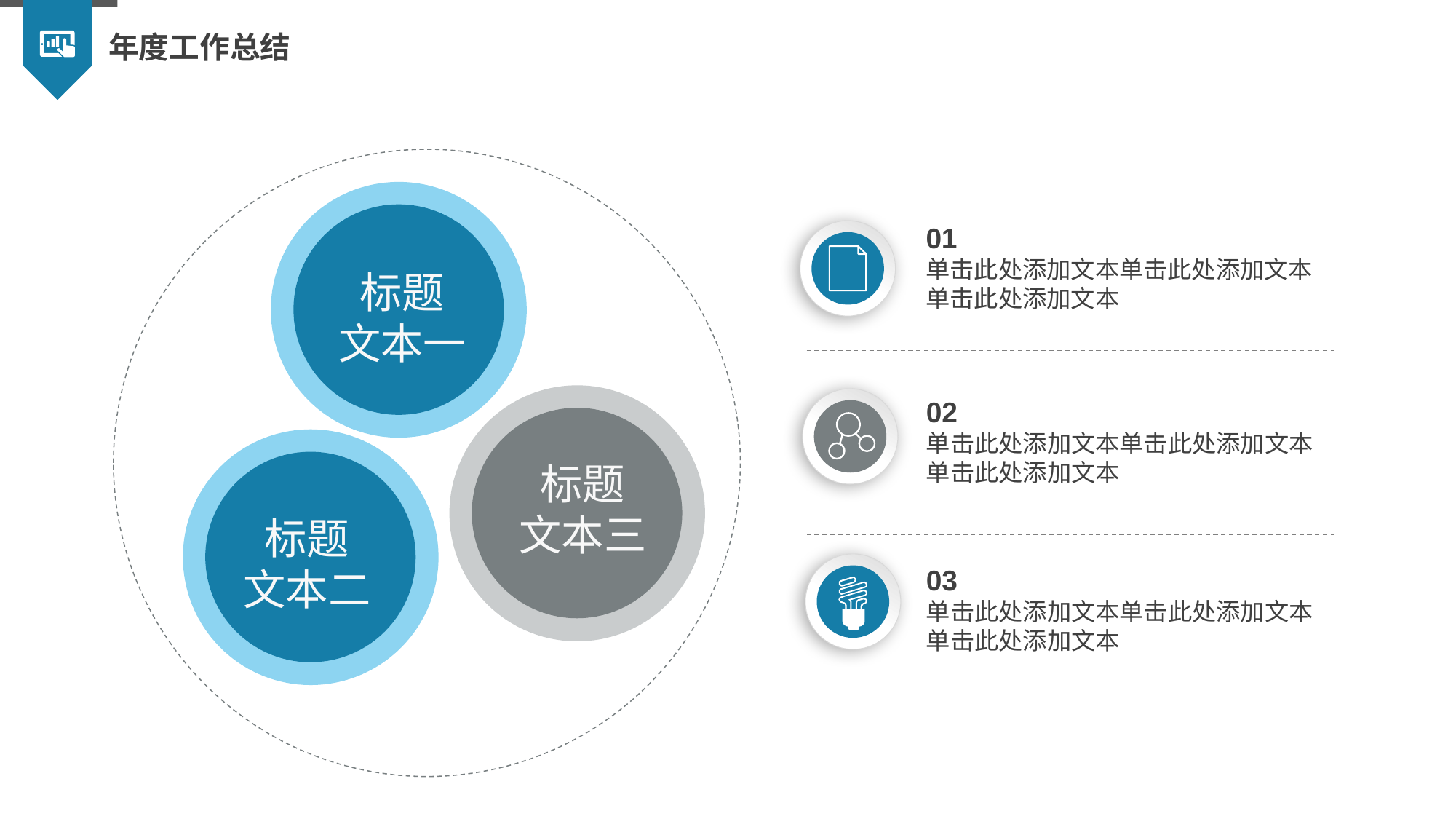

01
单击此处添加文本单击此处添加文本
单击此处添加文本

标题
文本一

02
单击此处添加文本单击此处添加文本
单击此处添加文本

标题
文本三

标题
文本二

03
单击此处添加文本单击此处添加文本
单击此处添加文本